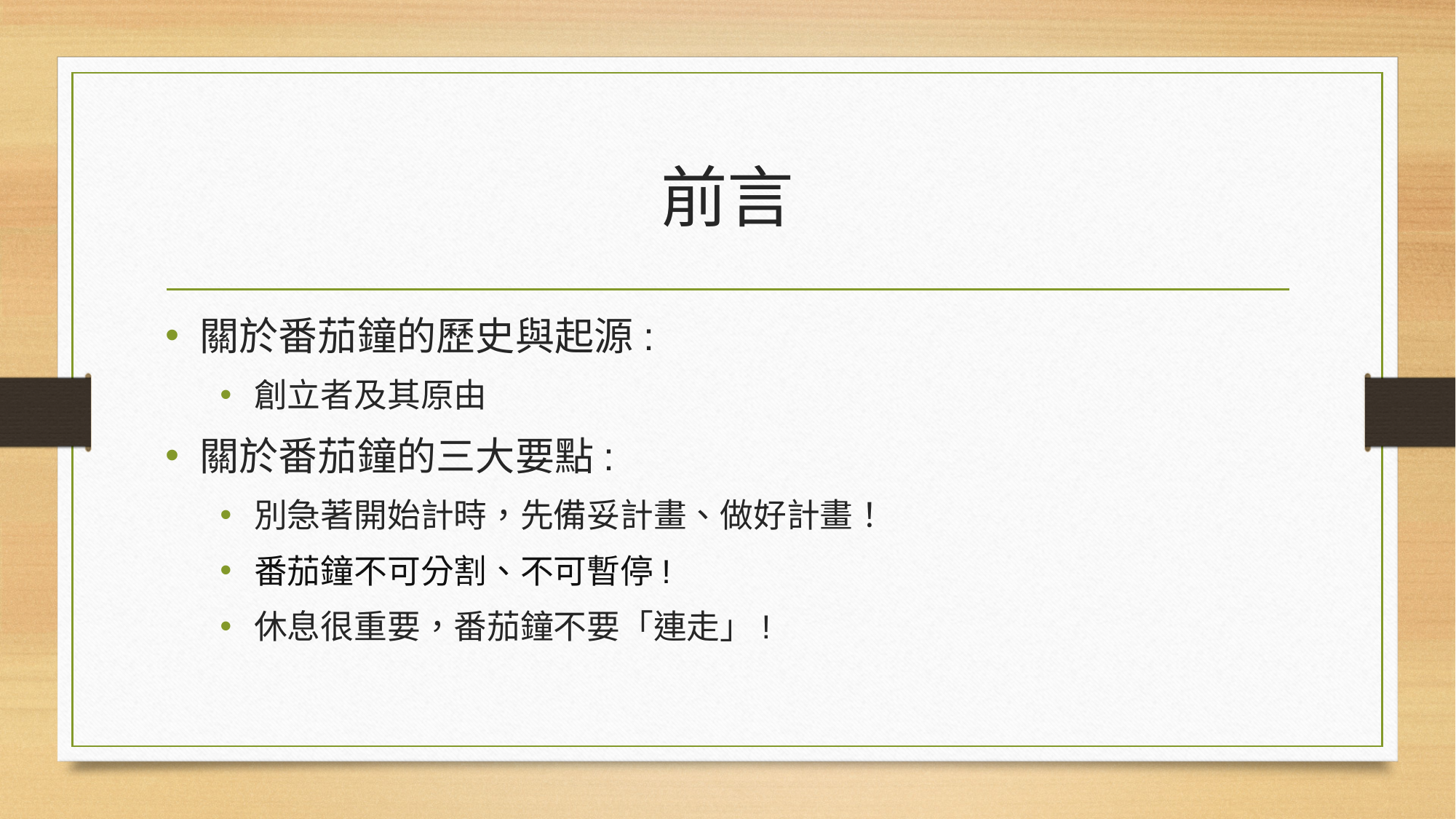

# 前言
關於番茄鐘的歷史與起源:
創立者及其原由
關於番茄鐘的三大要點:
別急著開始計時，先備妥計畫、做好計畫！
番茄鐘不可分割、不可暫停!
休息很重要，番茄鐘不要「連走」!